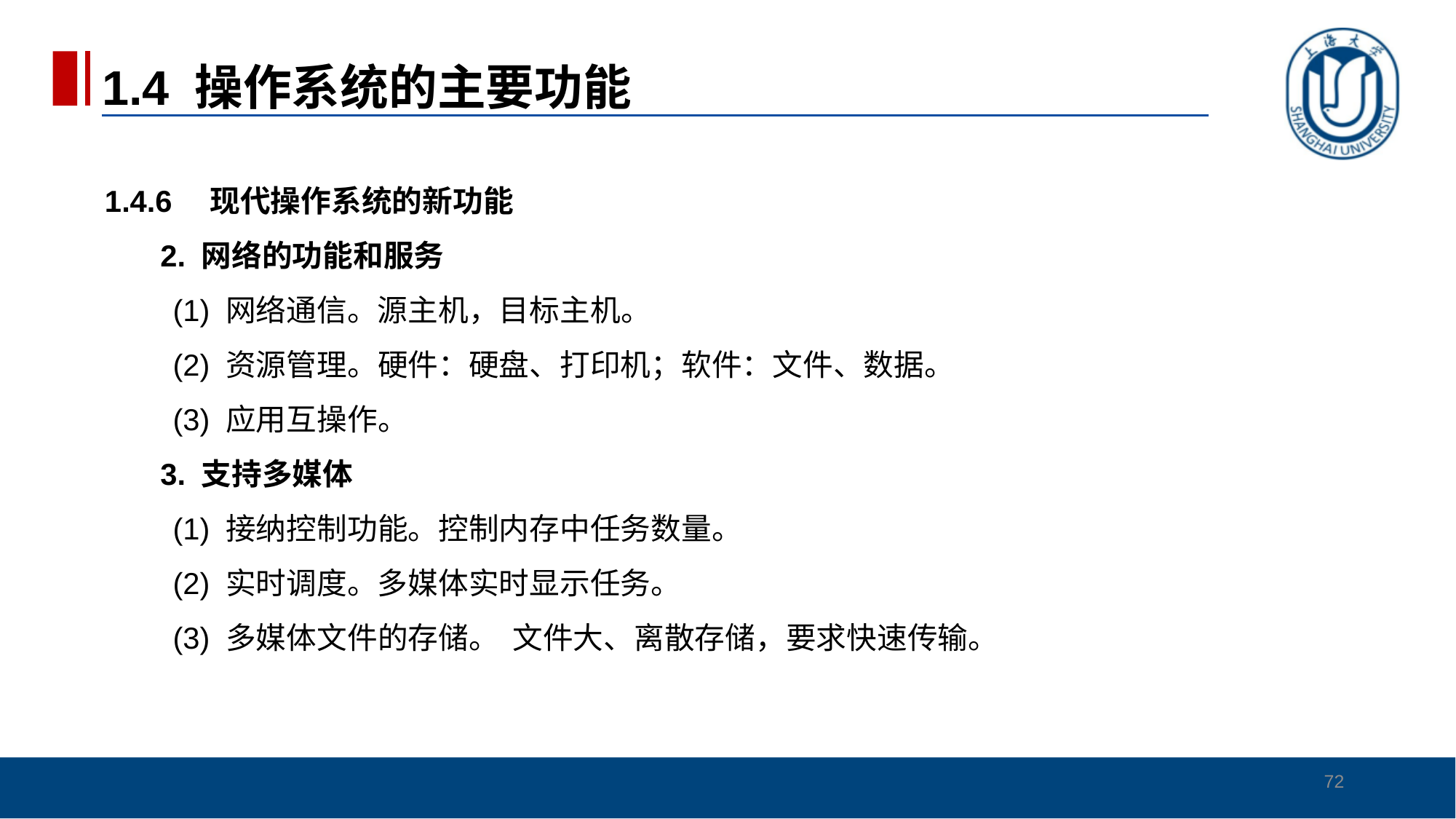

1.4 操作系统的主要功能
# 1.4.6　现代操作系统的新功能 2. 网络的功能和服务 　　(1) 网络通信。源主机，目标主机。 　　(2) 资源管理。硬件：硬盘、打印机；软件：文件、数据。 　　(3) 应用互操作。 3. 支持多媒体 　　(1) 接纳控制功能。控制内存中任务数量。 　　(2) 实时调度。多媒体实时显示任务。 　　(3) 多媒体文件的存储。  文件大、离散存储，要求快速传输。
72